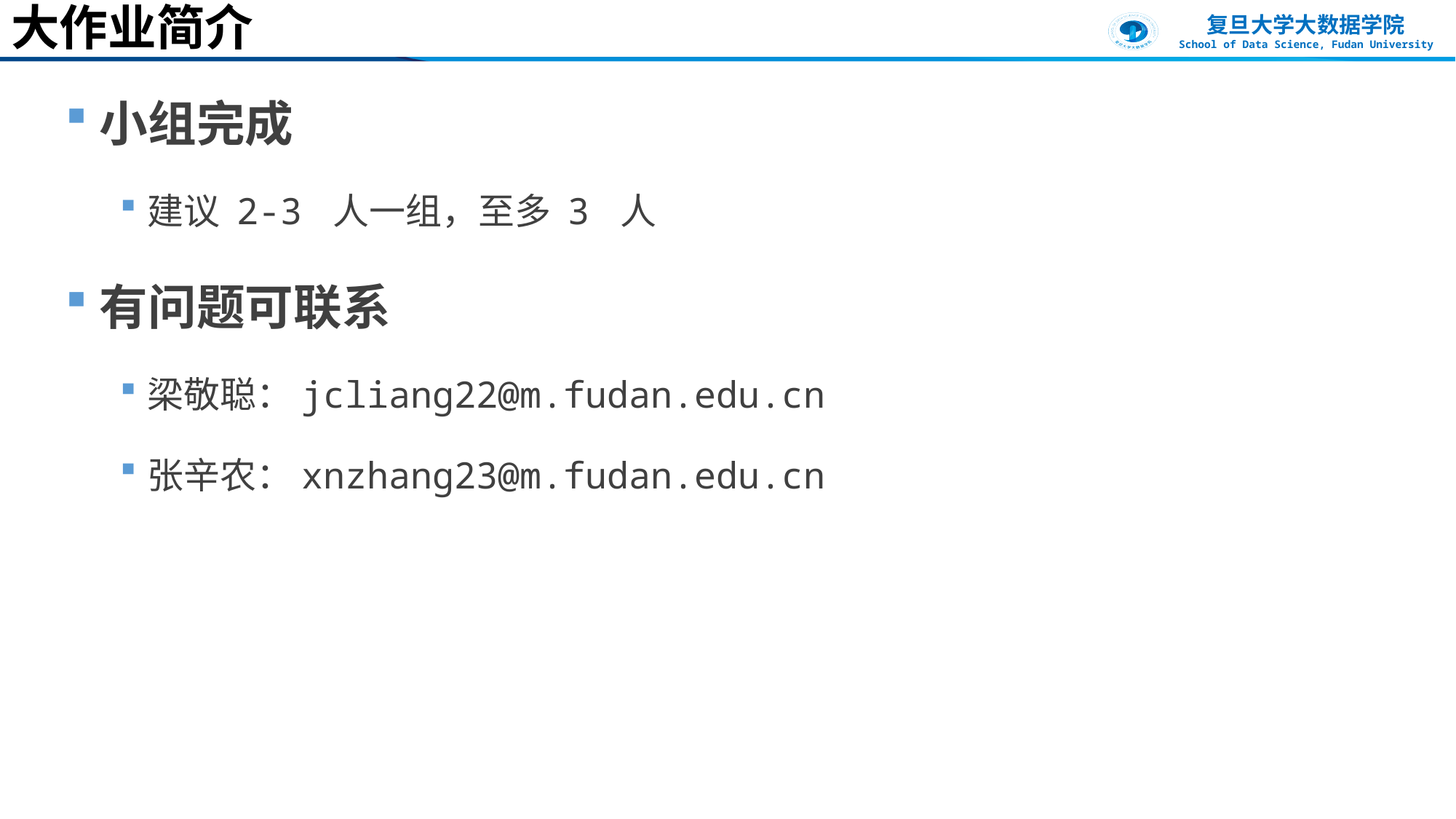

# 大作业简介
小组完成
建议 2-3 人一组，至多 3 人
有问题可联系
梁敬聪：jcliang22@m.fudan.edu.cn
张辛农：xnzhang23@m.fudan.edu.cn